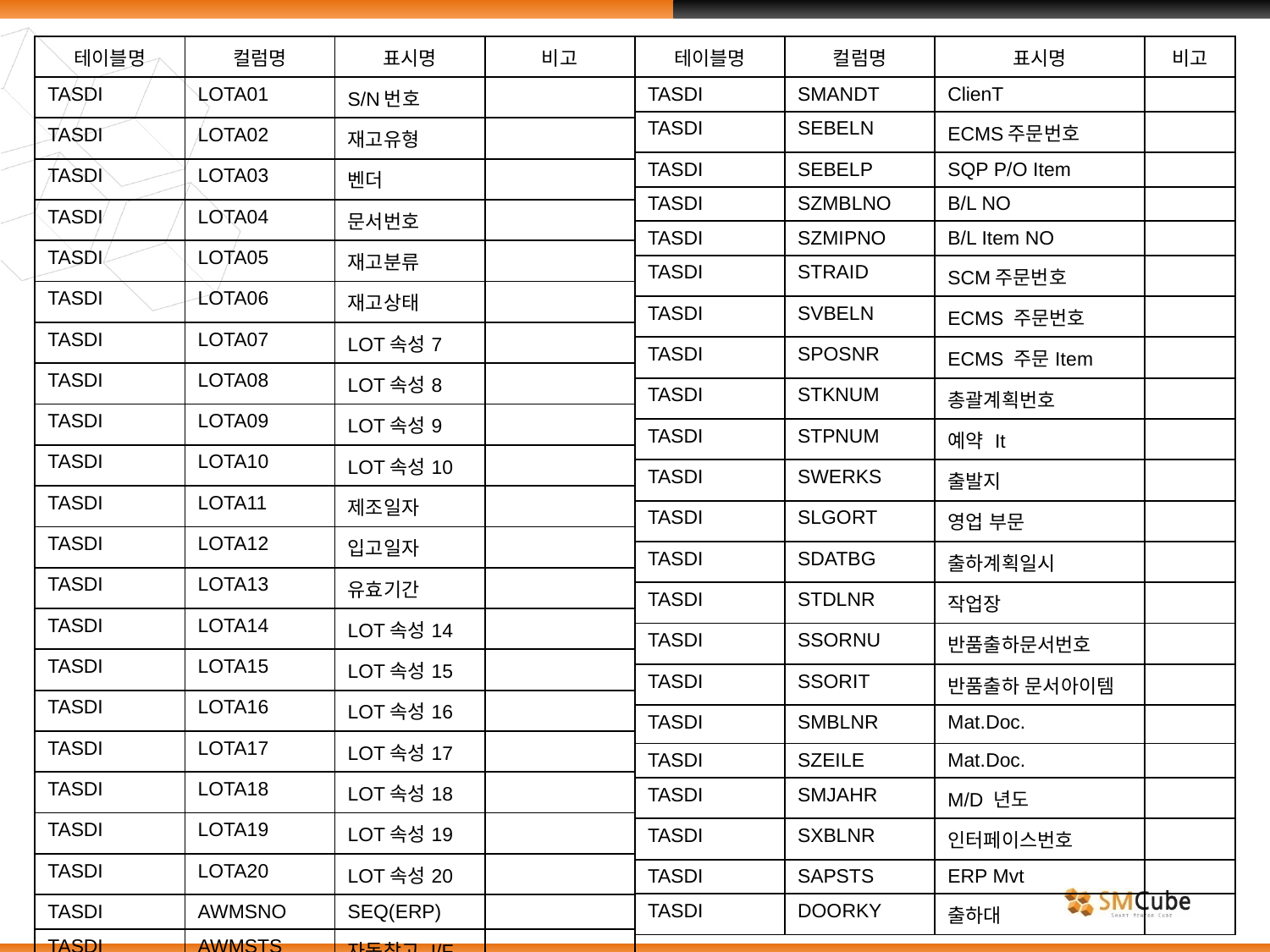

| 테이블명 | 컬럼명 | 표시명 | 비고 |
| --- | --- | --- | --- |
| TASDI | LOTA01 | S/N번호 |  |
| TASDI | LOTA02 | 재고유형 |  |
| TASDI | LOTA03 | 벤더 |  |
| TASDI | LOTA04 | 문서번호 |  |
| TASDI | LOTA05 | 재고분류 |  |
| TASDI | LOTA06 | 재고상태 |  |
| TASDI | LOTA07 | LOT속성7 |  |
| TASDI | LOTA08 | LOT속성8 |  |
| TASDI | LOTA09 | LOT속성9 |  |
| TASDI | LOTA10 | LOT속성10 |  |
| TASDI | LOTA11 | 제조일자 |  |
| TASDI | LOTA12 | 입고일자 |  |
| TASDI | LOTA13 | 유효기간 |  |
| TASDI | LOTA14 | LOT속성14 |  |
| TASDI | LOTA15 | LOT속성15 |  |
| TASDI | LOTA16 | LOT속성16 |  |
| TASDI | LOTA17 | LOT속성17 |  |
| TASDI | LOTA18 | LOT속성18 |  |
| TASDI | LOTA19 | LOT속성19 |  |
| TASDI | LOTA20 | LOT속성20 |  |
| TASDI | AWMSNO | SEQ(ERP) |  |
| TASDI | AWMSTS | 자동창고 I/F |  |
| 테이블명 | 컬럼명 | 표시명 | 비고 |
| --- | --- | --- | --- |
| TASDI | SMANDT | ClienT |  |
| TASDI | SEBELN | ECMS주문번호 |  |
| TASDI | SEBELP | SQP P/O Item |  |
| TASDI | SZMBLNO | B/L NO |  |
| TASDI | SZMIPNO | B/L Item NO |  |
| TASDI | STRAID | SCM주문번호 |  |
| TASDI | SVBELN | ECMS 주문번호 |  |
| TASDI | SPOSNR | ECMS 주문Item |  |
| TASDI | STKNUM | 총괄계획번호 |  |
| TASDI | STPNUM | 예약 It |  |
| TASDI | SWERKS | 출발지 |  |
| TASDI | SLGORT | 영업 부문 |  |
| TASDI | SDATBG | 출하계획일시 |  |
| TASDI | STDLNR | 작업장 |  |
| TASDI | SSORNU | 반품출하문서번호 |  |
| TASDI | SSORIT | 반품출하 문서아이템 |  |
| TASDI | SMBLNR | Mat.Doc. |  |
| TASDI | SZEILE | Mat.Doc. |  |
| TASDI | SMJAHR | M/D 년도 |  |
| TASDI | SXBLNR | 인터페이스번호 |  |
| TASDI | SAPSTS | ERP Mvt |  |
| TASDI | DOORKY | 출하대 |  |